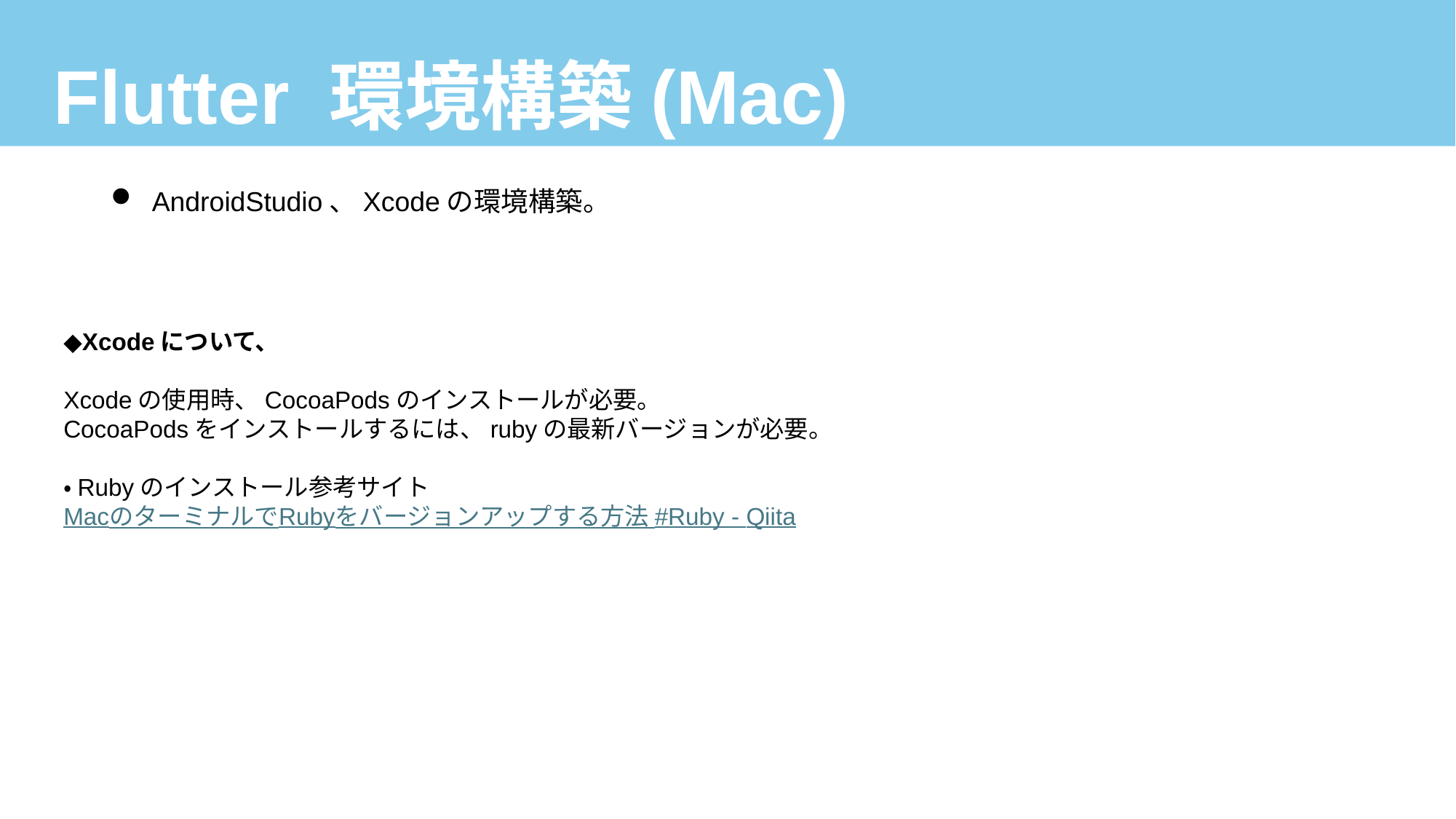

# Flutter 環境構築(Mac)
AndroidStudio、Xcodeの環境構築。
◆Xcodeについて、

Xcodeの使用時、CocoaPodsのインストールが必要。
CocoaPodsをインストールするには、rubyの最新バージョンが必要。

・Rubyのインストール参考サイト
MacのターミナルでRubyをバージョンアップする方法 #Ruby - Qiita